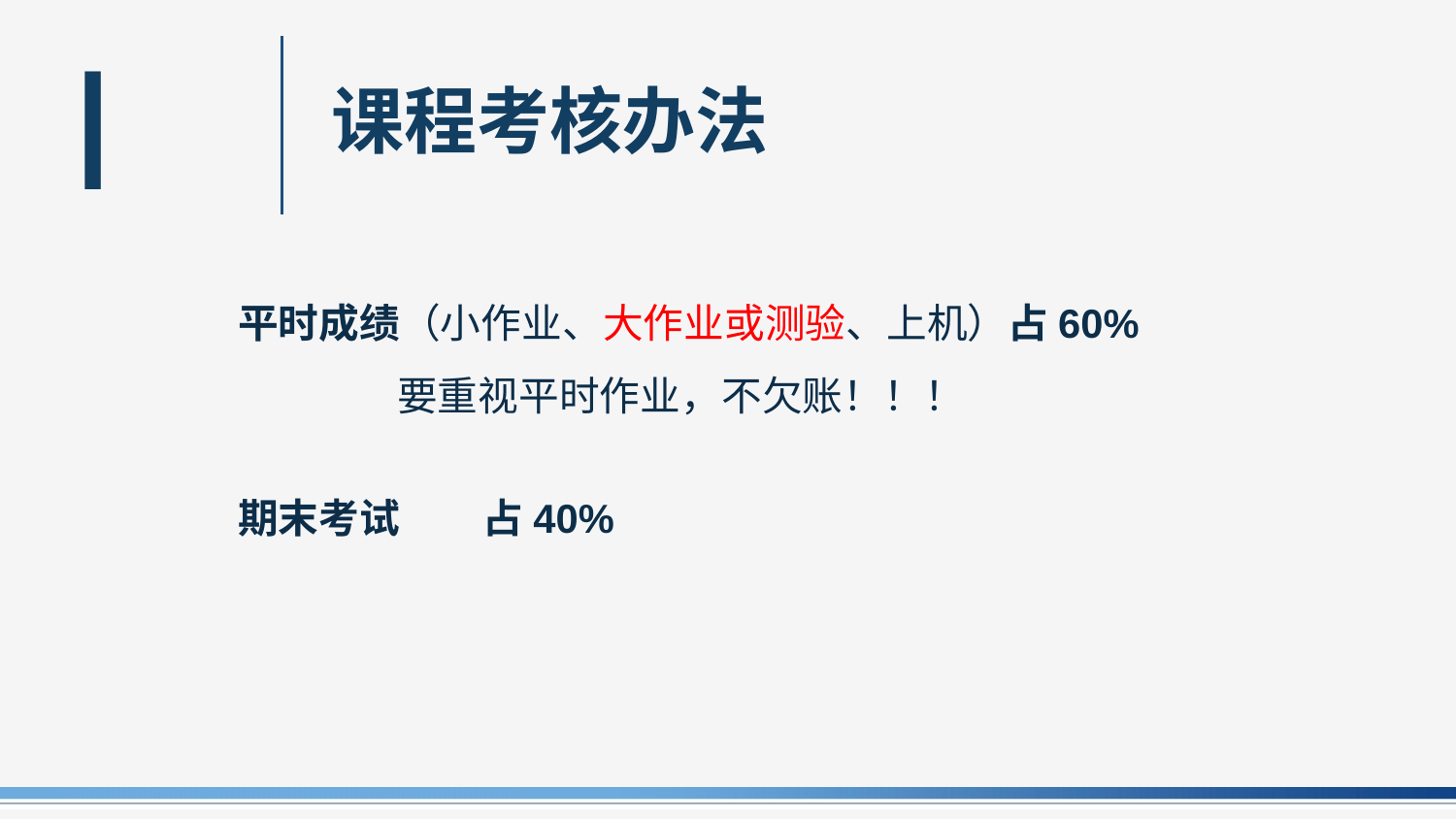

Ⅰ
课程考核办法
        平时成绩（小作业、大作业或测验、上机）占60%
                        要重视平时作业，不欠账！！！
        期末考试         占40%